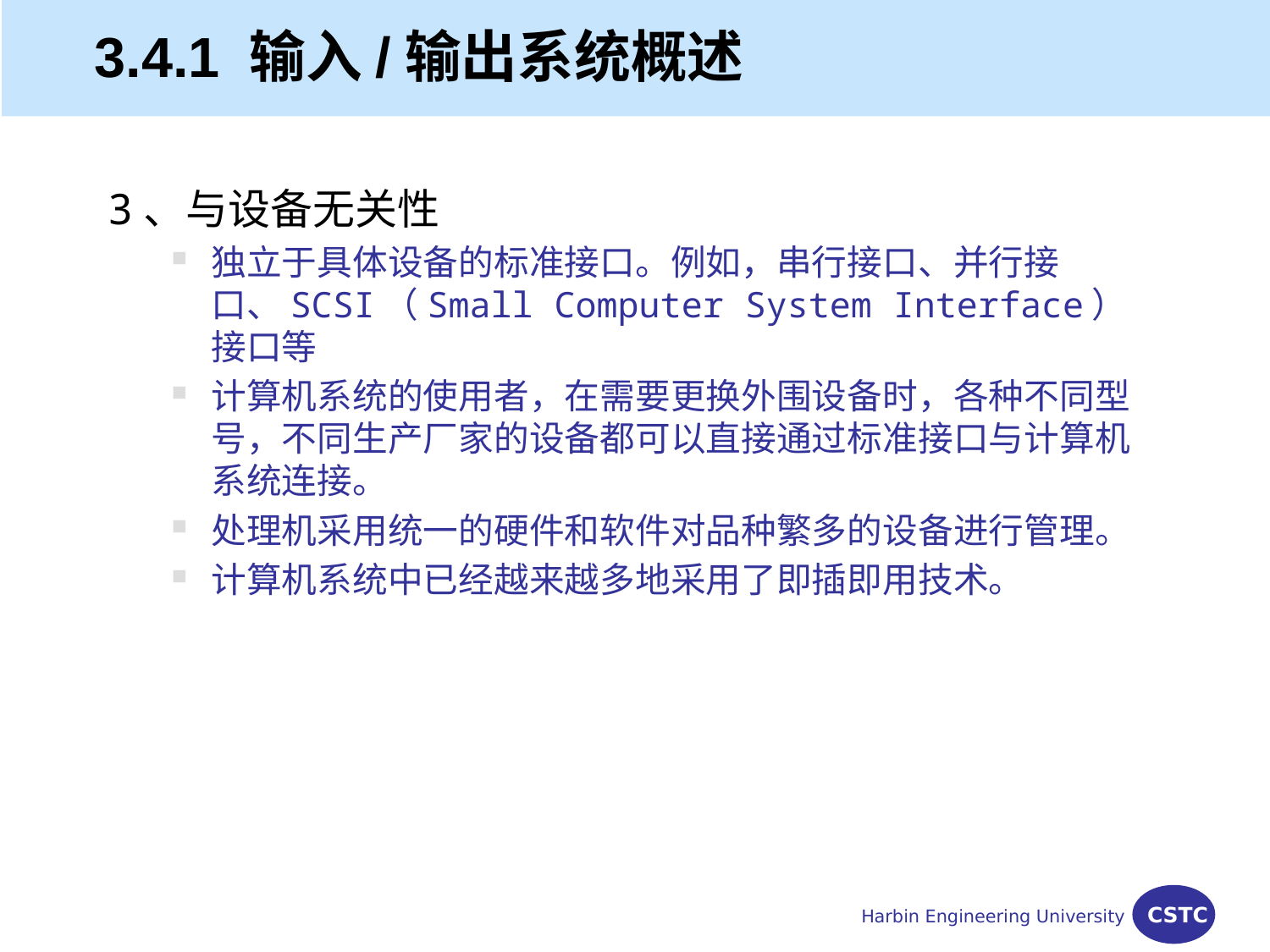

# 3.4.1 输入/输出系统概述
3、与设备无关性
独立于具体设备的标准接口。例如，串行接口、并行接口、SCSI（Small Computer System Interface）接口等
计算机系统的使用者，在需要更换外围设备时，各种不同型号，不同生产厂家的设备都可以直接通过标准接口与计算机系统连接。
处理机采用统一的硬件和软件对品种繁多的设备进行管理。
计算机系统中已经越来越多地采用了即插即用技术。
Harbin Engineering University